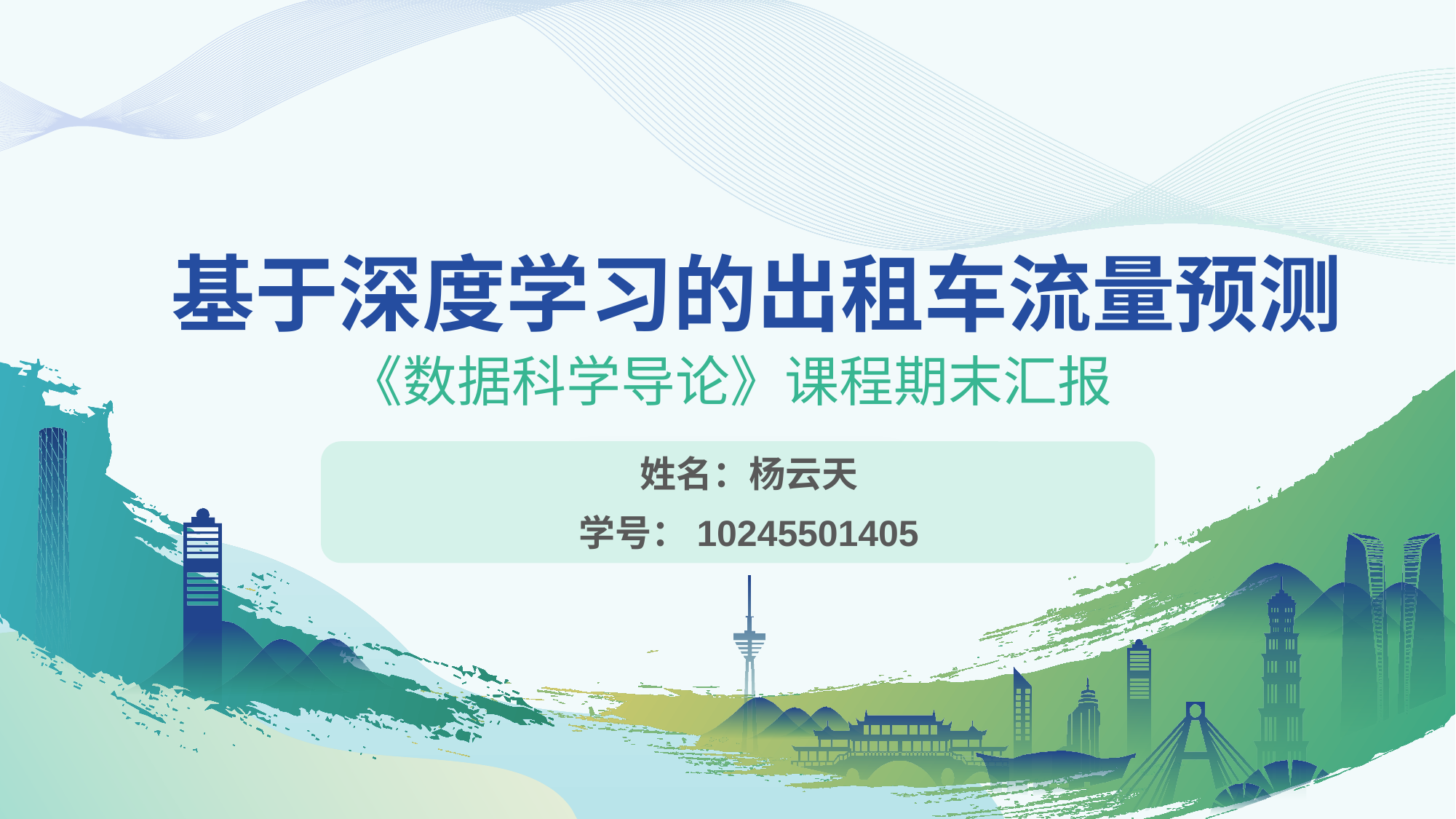

# 基于深度学习的出租车流量预测
《数据科学导论》课程期末汇报
姓名：杨云天
学号：10245501405